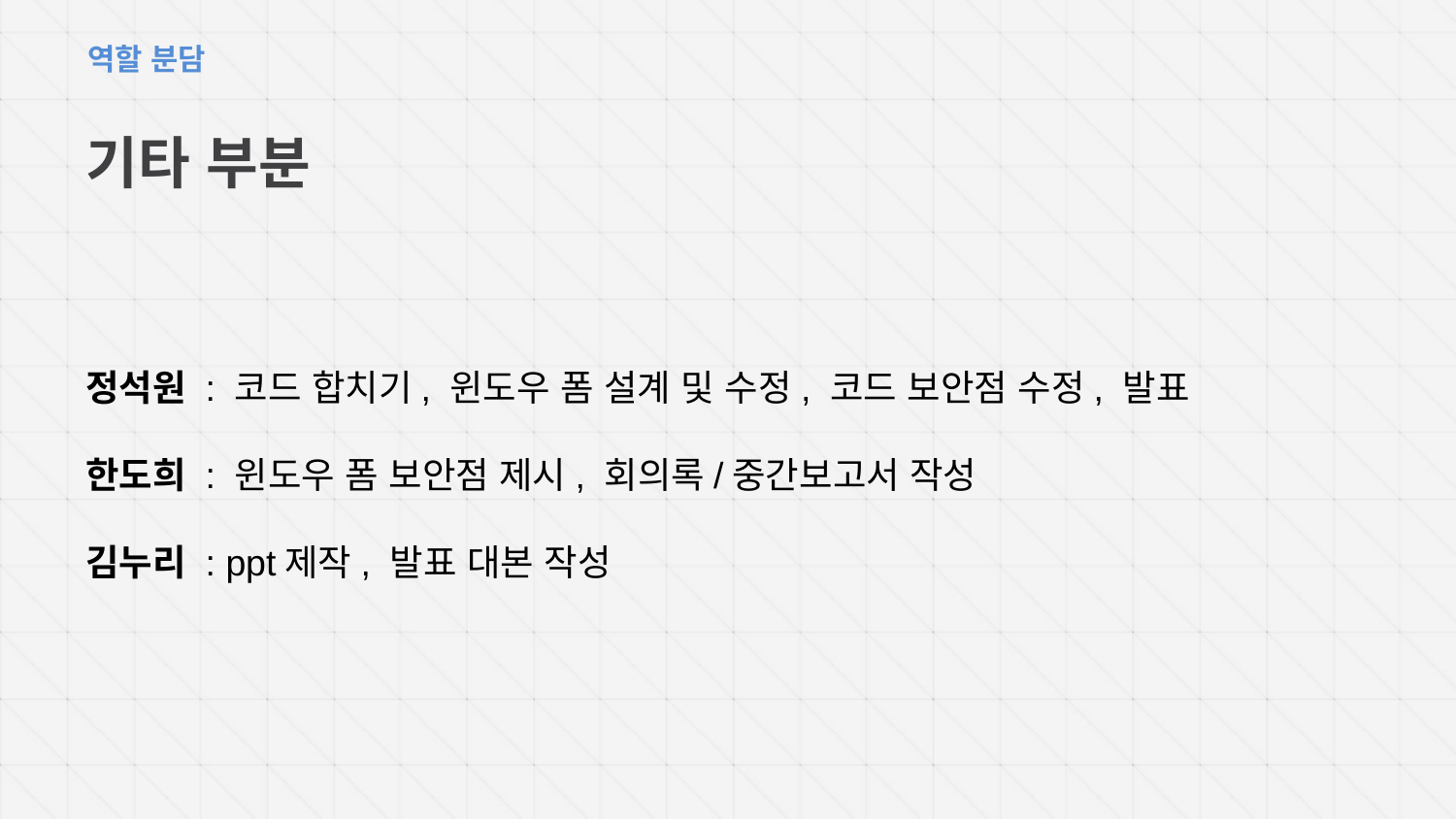

역할 분담
기타 부분
정석원 : 코드 합치기, 윈도우 폼 설계 및 수정, 코드 보안점 수정, 발표

한도희 : 윈도우 폼 보안점 제시, 회의록/중간보고서 작성

김누리 : ppt제작, 발표 대본 작성